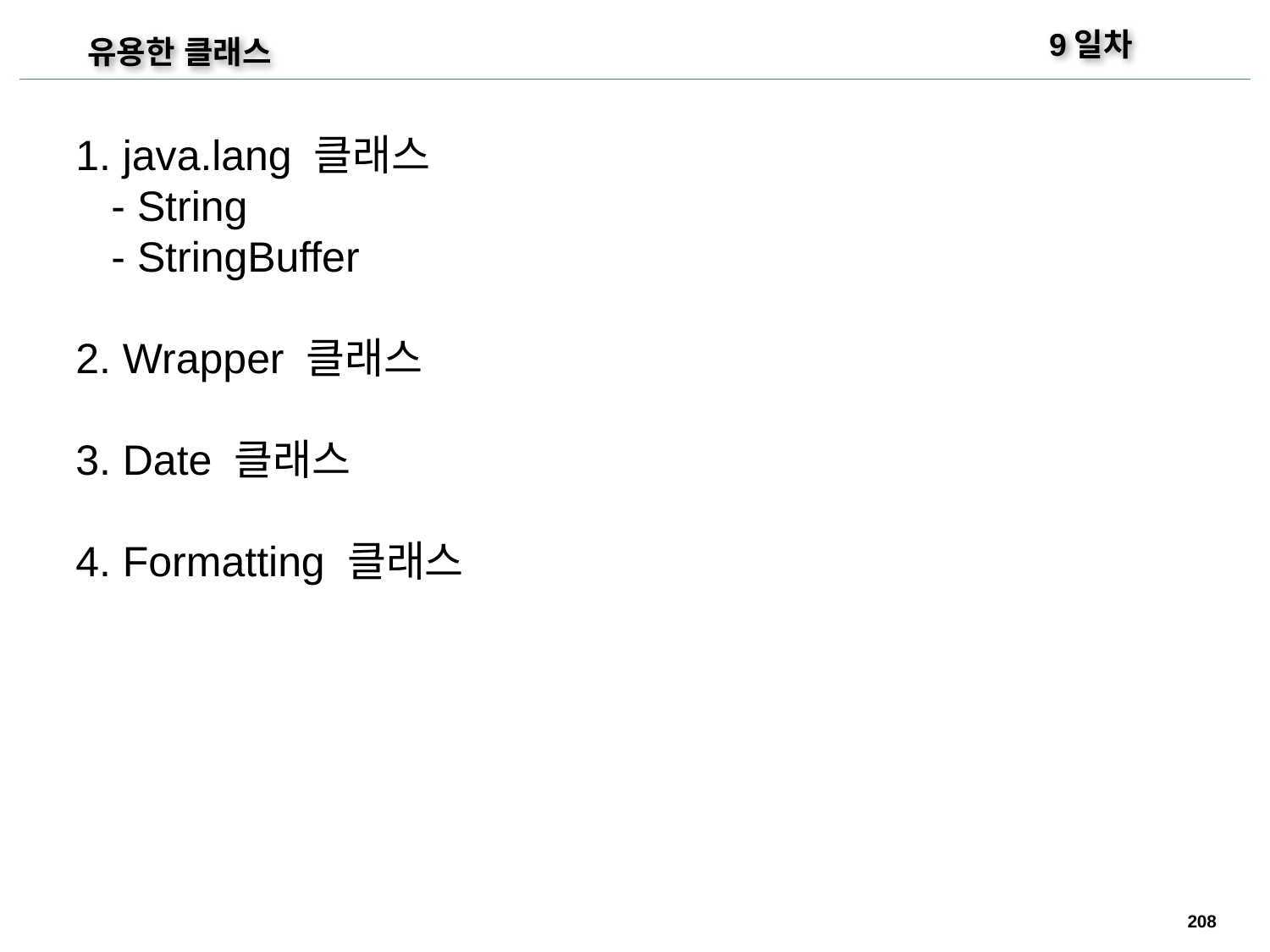

9일차
유용한 클래스
1. java.lang 클래스
   - String
   - StringBuffer

2. Wrapper 클래스

3. Date 클래스

4. Formatting 클래스